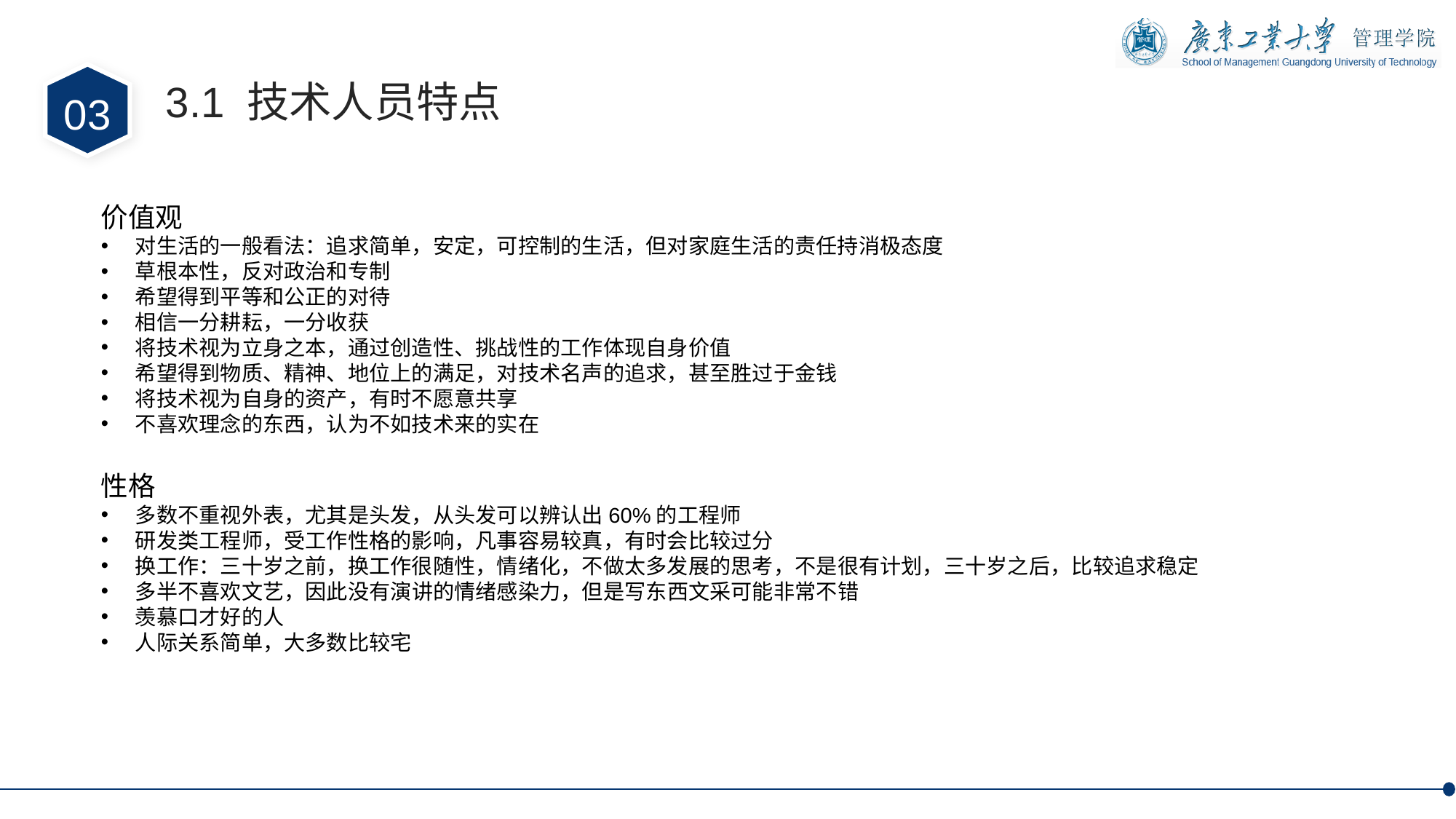

03
3.1 技术人员特点
价值观
对生活的一般看法：追求简单，安定，可控制的生活，但对家庭生活的责任持消极态度
草根本性，反对政治和专制
希望得到平等和公正的对待
相信一分耕耘，一分收获
将技术视为立身之本，通过创造性、挑战性的工作体现自身价值
希望得到物质、精神、地位上的满足，对技术名声的追求，甚至胜过于金钱
将技术视为自身的资产，有时不愿意共享
不喜欢理念的东西，认为不如技术来的实在

性格
多数不重视外表，尤其是头发，从头发可以辨认出60%的工程师
研发类工程师，受工作性格的影响，凡事容易较真，有时会比较过分
换工作：三十岁之前，换工作很随性，情绪化，不做太多发展的思考，不是很有计划，三十岁之后，比较追求稳定
多半不喜欢文艺，因此没有演讲的情绪感染力，但是写东西文采可能非常不错
羡慕口才好的人
人际关系简单，大多数比较宅